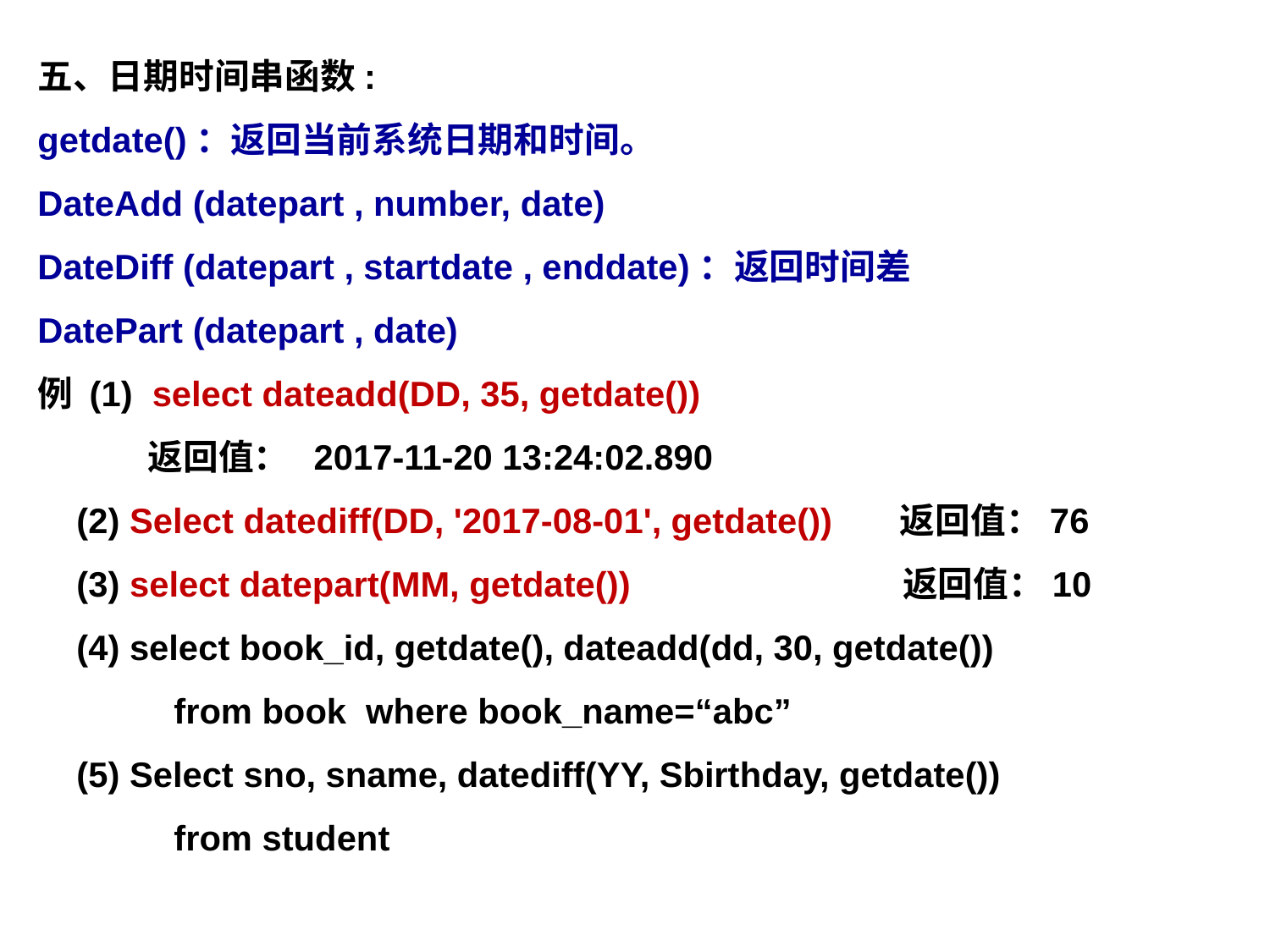

五、日期时间串函数:
getdate()：返回当前系统日期和时间。
DateAdd (datepart , number, date)
DateDiff (datepart , startdate , enddate)：返回时间差
DatePart (datepart , date)
例 (1)  select dateadd(DD, 35, getdate())
             返回值：  2017-11-20 13:24:02.890
    (2) Select datediff(DD, '2017-08-01', getdate())      返回值：76
    (3) select datepart(MM, getdate())                           返回值：10
    (4) select book_id, getdate(), dateadd(dd, 30, getdate())
              from book  where book_name=“abc”
    (5) Select sno, sname, datediff(YY, Sbirthday, getdate())
              from student